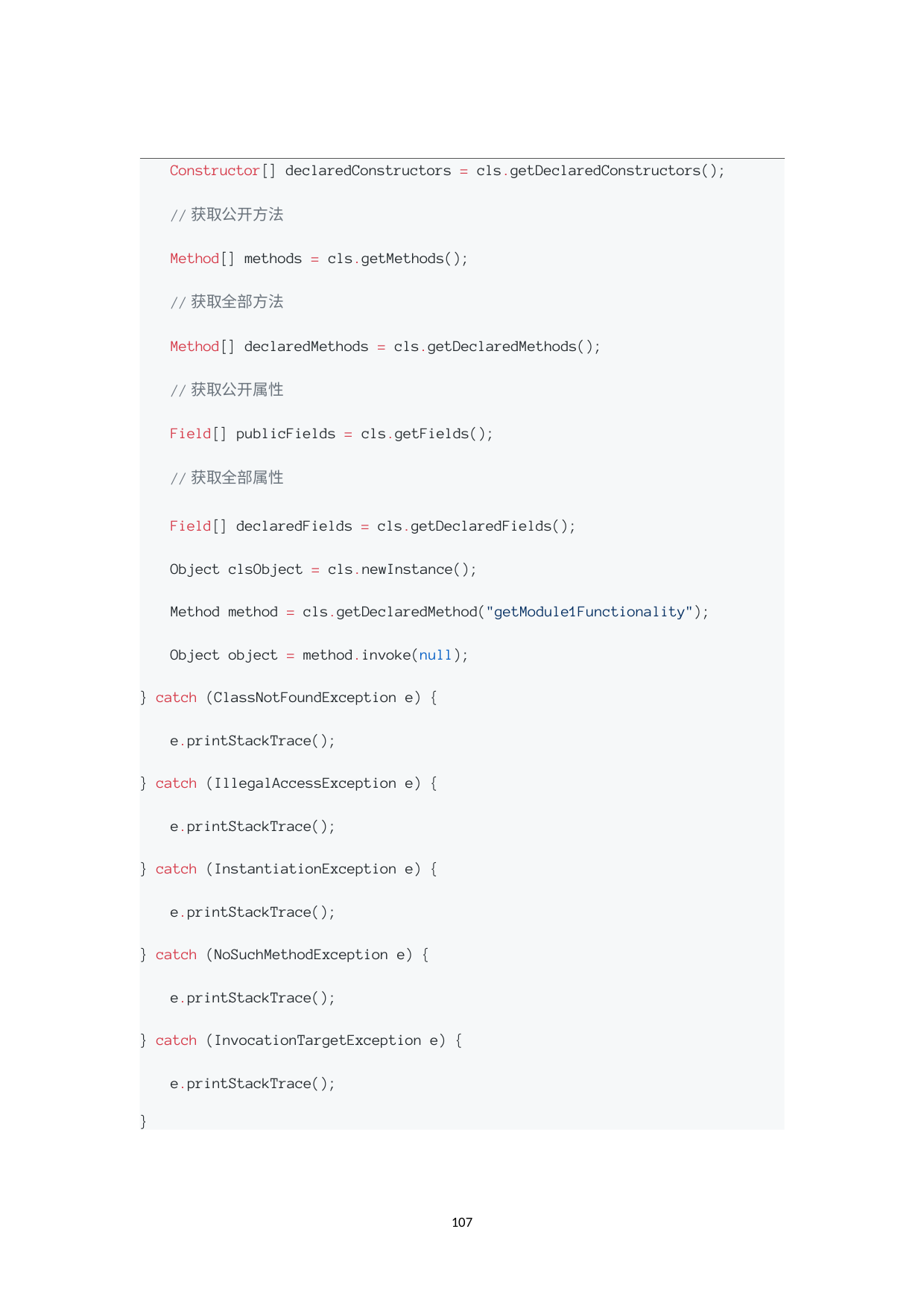

Constructor[] declaredConstructors = cls.getDeclaredConstructors();

//获取公开方法

Method[] methods = cls.getMethods();

//获取全部方法

Method[] declaredMethods = cls.getDeclaredMethods();

//获取公开属性

Field[] publicFields = cls.getFields();

//获取全部属性
Field[] declaredFields = cls.getDeclaredFields();  Object clsObject = cls.newInstance();
Method method = cls.getDeclaredMethod("getModule1Functionality");  Object object = method.invoke(null);
} catch (ClassNotFoundException e) {  e.printStackTrace();
} catch (IllegalAccessException e) {  e.printStackTrace();
} catch (InstantiationException e) {  e.printStackTrace();
} catch (NoSuchMethodException e) {  e.printStackTrace();
} catch (InvocationTargetException e) {  e.printStackTrace();

}
107